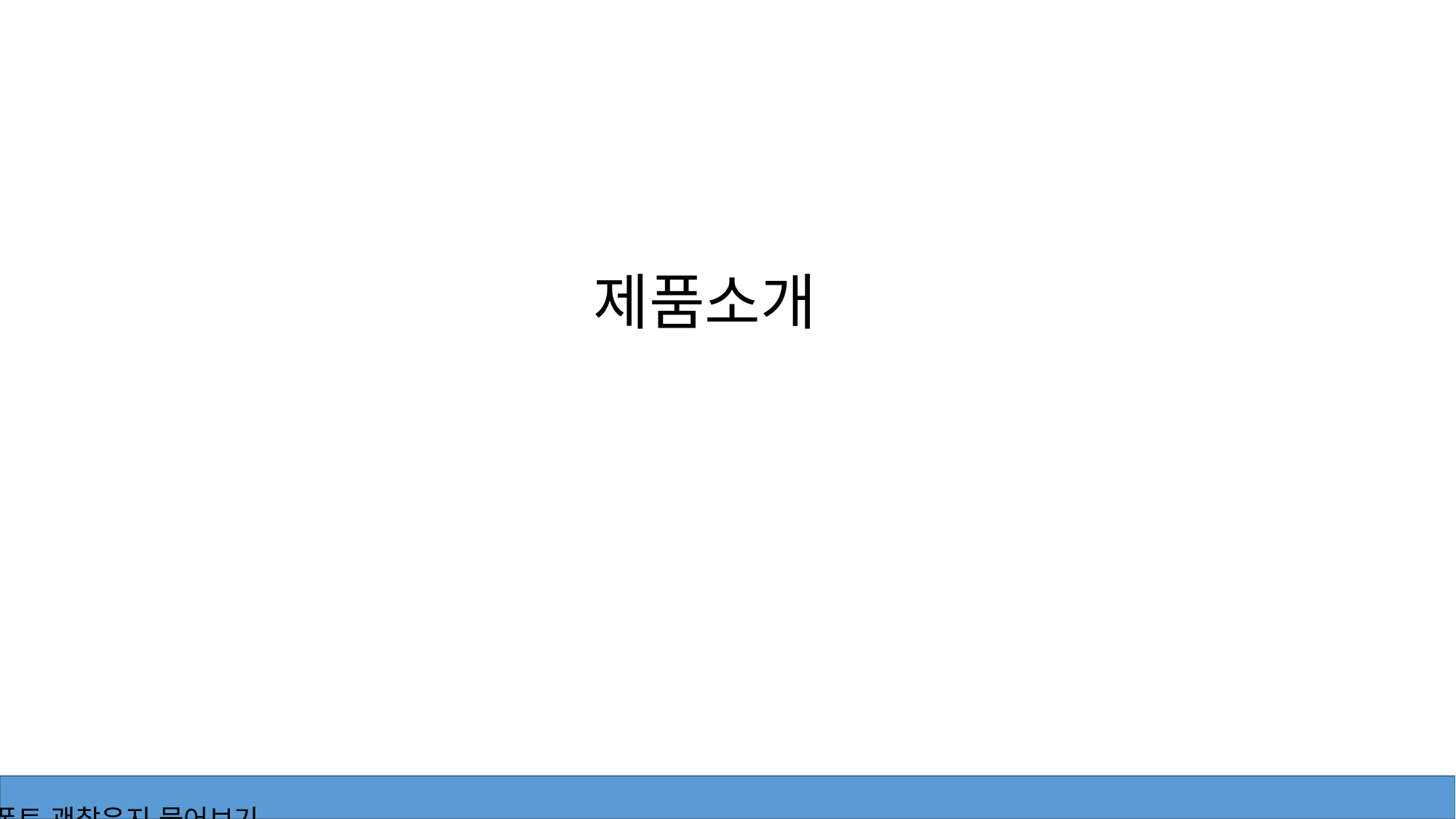

# 제품소개

proxima nova 폰트 괜찮은지 물어보기